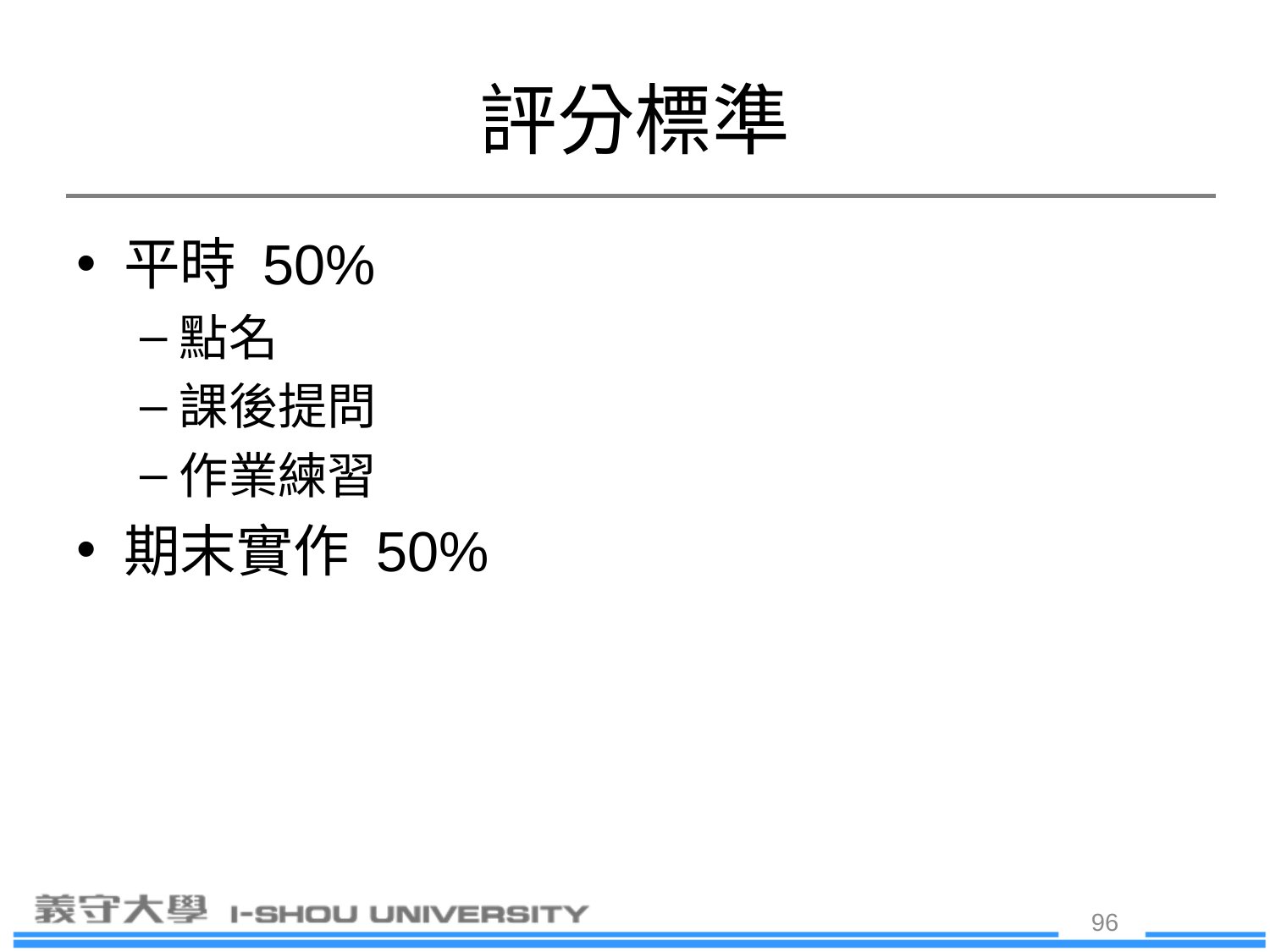

# 評分標準
平時 50%
點名
課後提問
作業練習
期末實作 50%